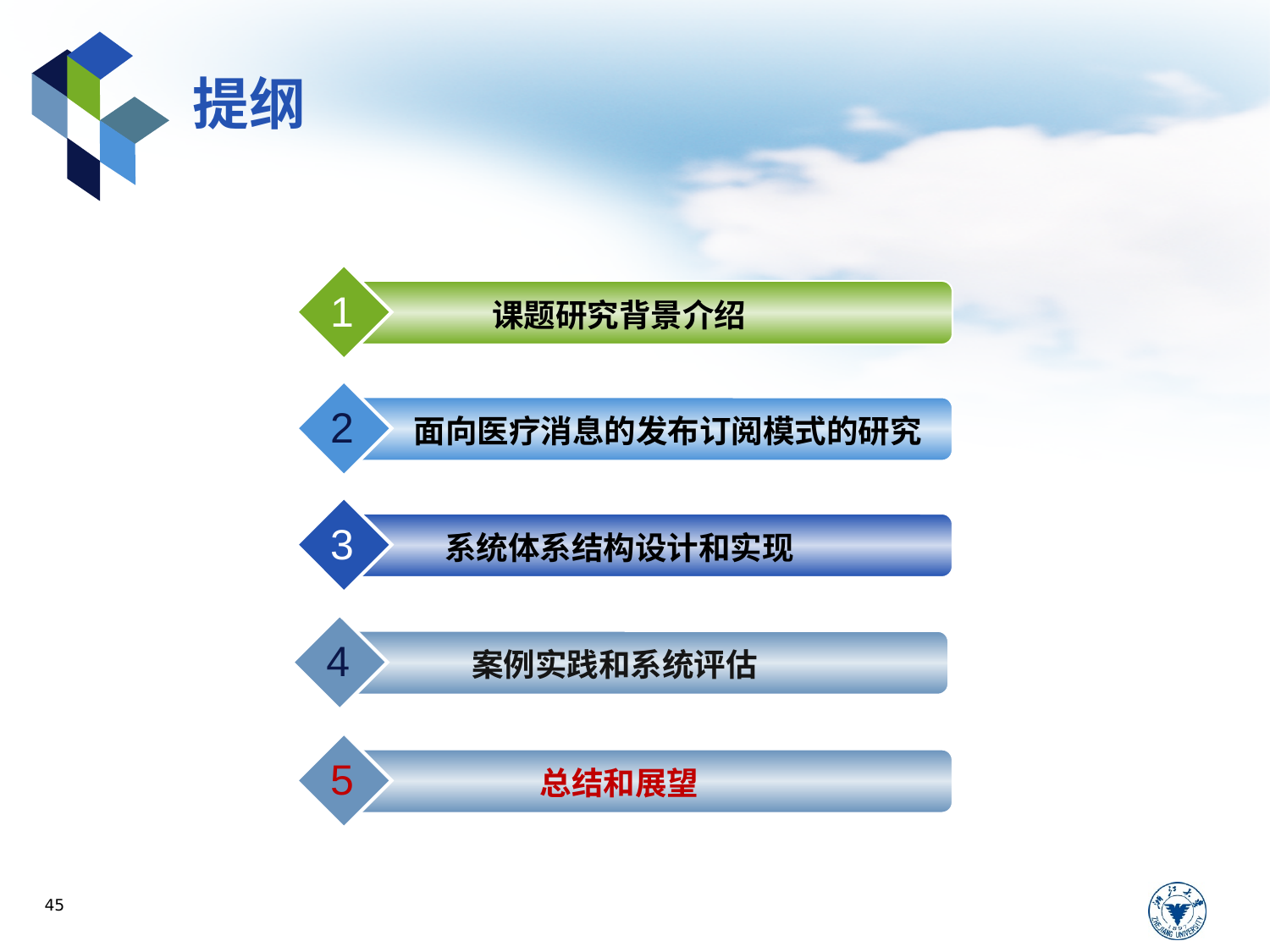

# 提纲

1

课题研究背景介绍

2

面向医疗消息的发布订阅模式的研究

3

系统体系结构设计和实现

4

案例实践和系统评估

5

总结和展望
45